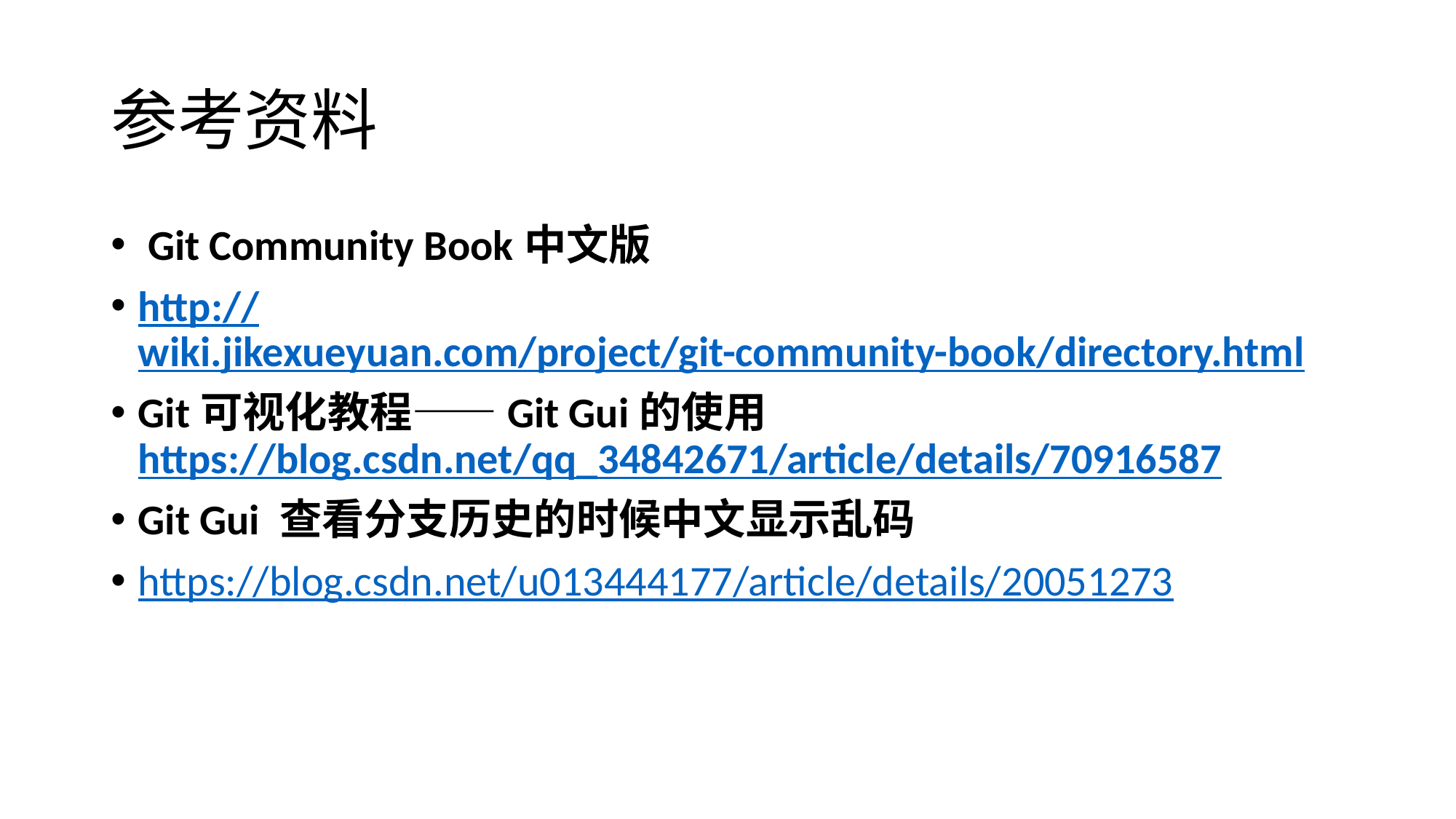

# 参考资料
 Git Community Book中文版
http://wiki.jikexueyuan.com/project/git-community-book/directory.html
Git可视化教程——Git Gui的使用https://blog.csdn.net/qq_34842671/article/details/70916587
Git Gui 查看分支历史的时候中文显示乱码
https://blog.csdn.net/u013444177/article/details/20051273